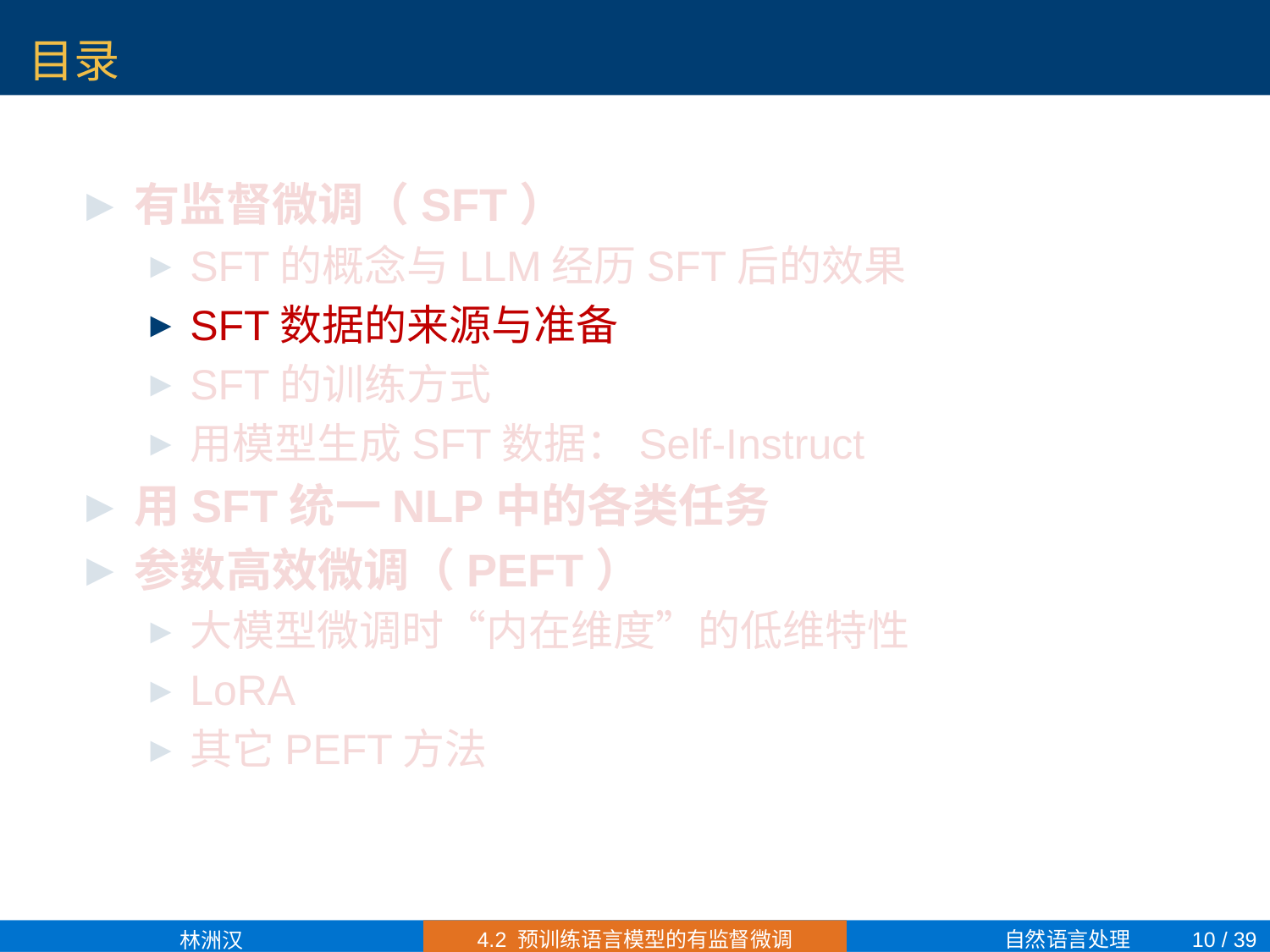

# 目录
有监督微调（SFT）
SFT的概念与LLM经历SFT后的效果
SFT数据的来源与准备
SFT的训练方式
用模型生成SFT数据：Self-Instruct
用SFT统一NLP中的各类任务
参数高效微调（PEFT）
大模型微调时“内在维度”的低维特性
LoRA
其它PEFT方法